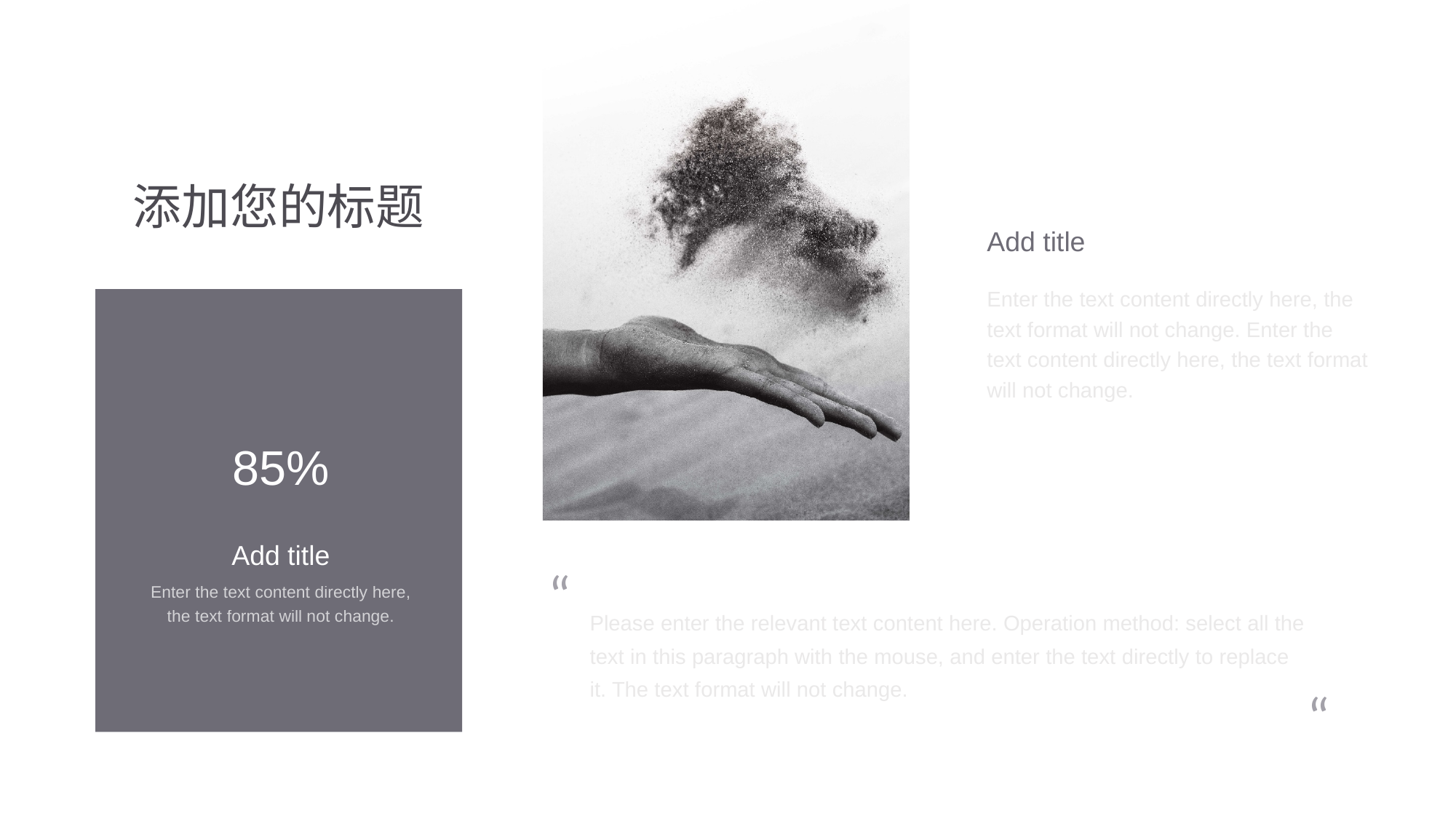

添加您的标题
Add title
Enter the text content directly here, the text format will not change. Enter the text content directly here, the text format will not change.

85%
Add title
“
Enter the text content directly here, the text format will not change.
Please enter the relevant text content here. Operation method: select all the text in this paragraph with the mouse, and enter the text directly to replace it. The text format will not change.
“